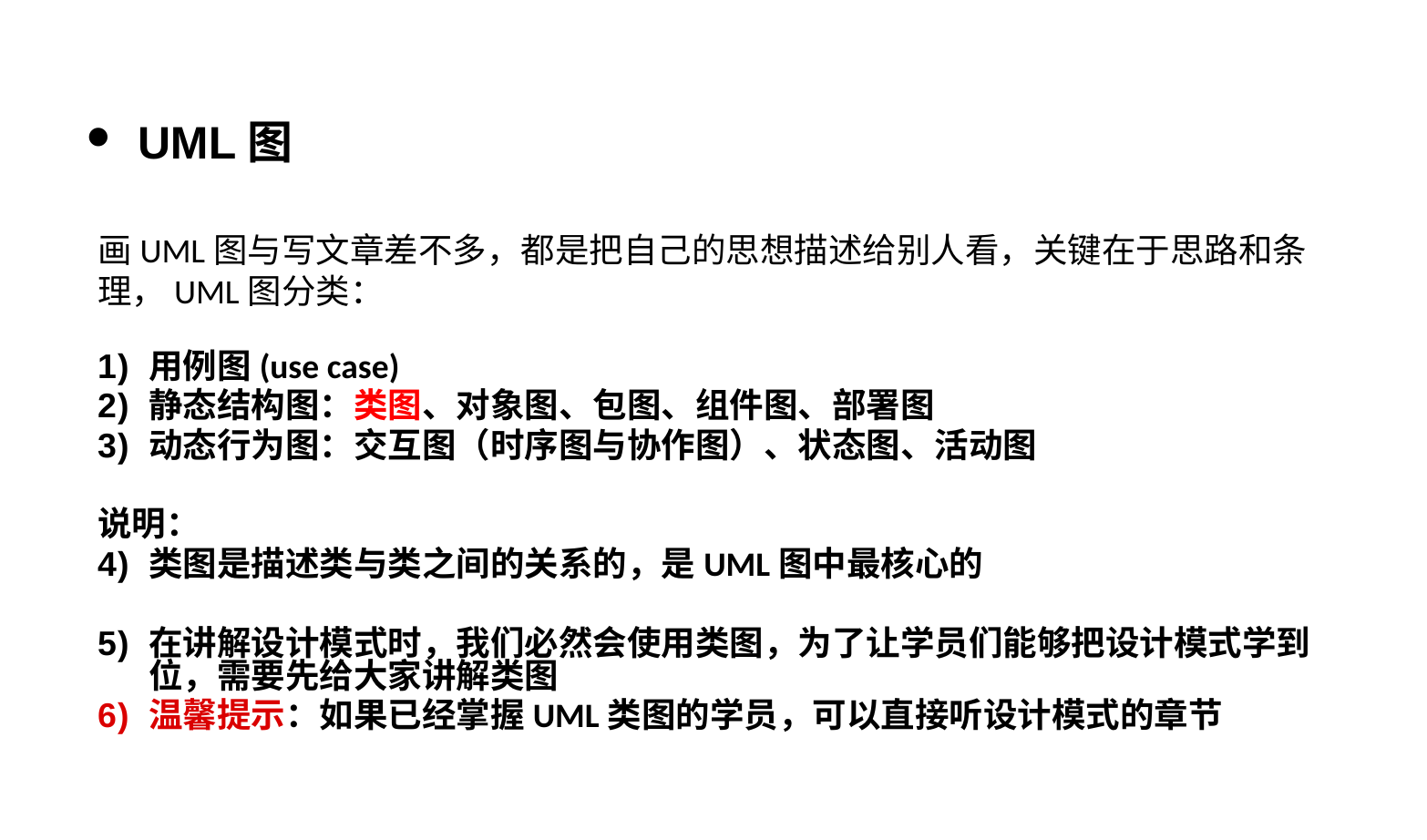

UML图

画UML图与写文章差不多，都是把自己的思想描述给别人看，关键在于思路和条理，UML图分类：

用例图(use case)
静态结构图：类图、对象图、包图、组件图、部署图
动态行为图：交互图（时序图与协作图）、状态图、活动图

说明：
类图是描述类与类之间的关系的，是UML图中最核心的

在讲解设计模式时，我们必然会使用类图，为了让学员们能够把设计模式学到位，需要先给大家讲解类图
温馨提示：如果已经掌握UML类图的学员，可以直接听设计模式的章节